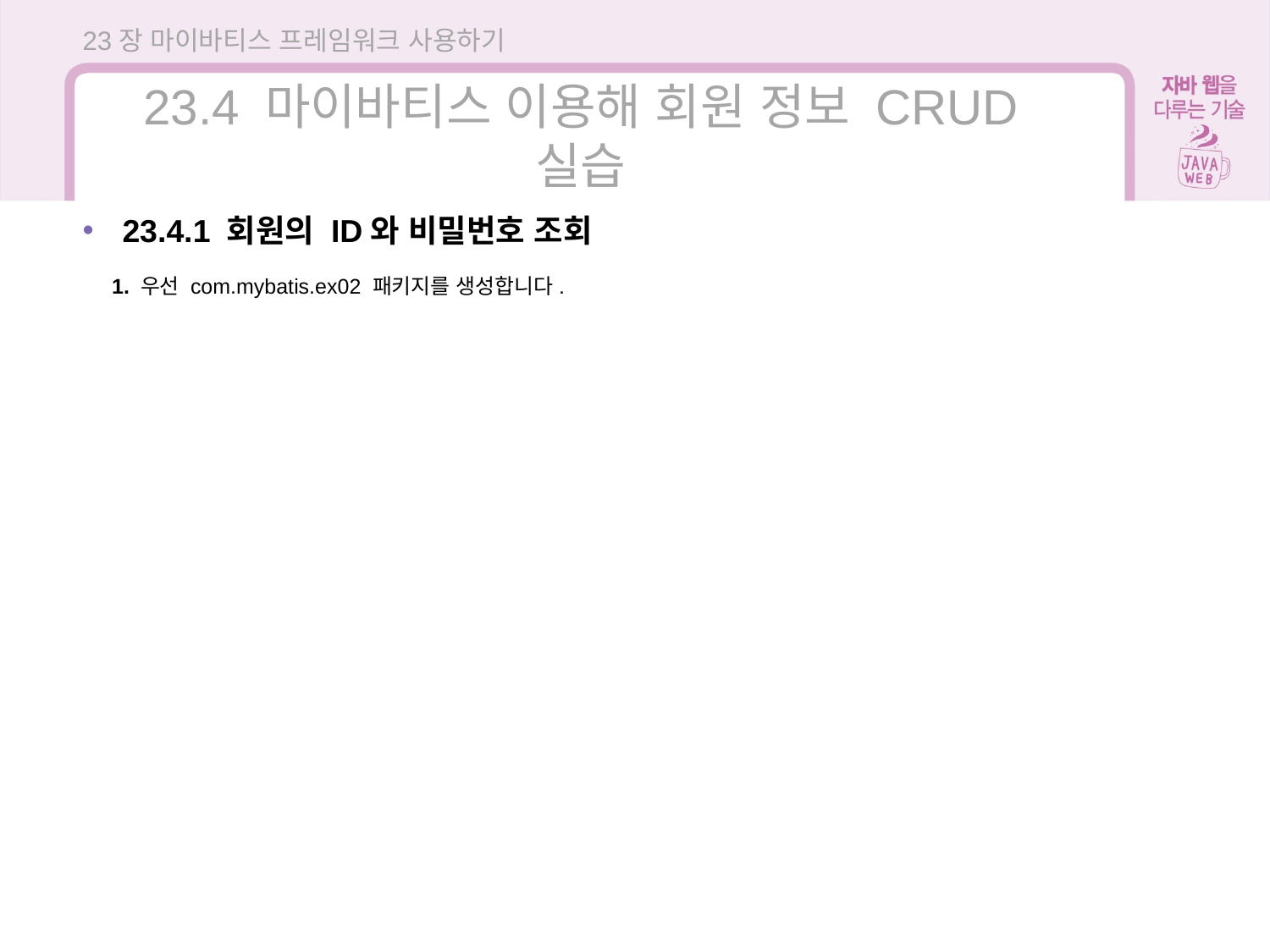

23장 마이바티스 프레임워크 사용하기
23.4 마이바티스 이용해 회원 정보 CRUD 실습
23.4.1 회원의 ID와 비밀번호 조회
1. 우선 com.mybatis.ex02 패키지를 생성합니다.